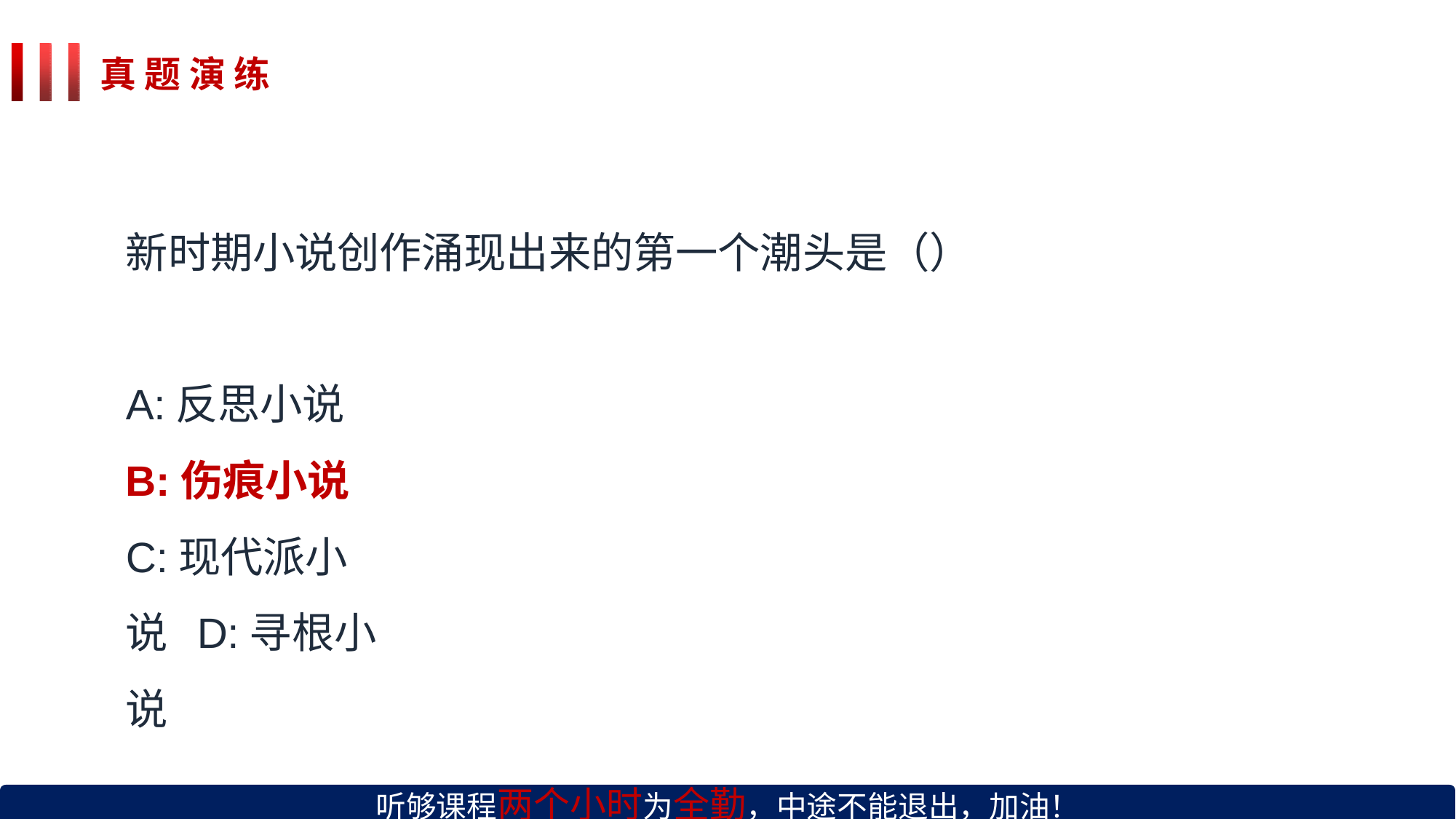

# 真 题 演 练
新时期小说创作涌现出来的第一个潮头是（）

A:反思小说 B:伤痕小说 C:现代派小说  D:寻根小说
20

听够课程两个小时为全勤，中途不能退出，加油！